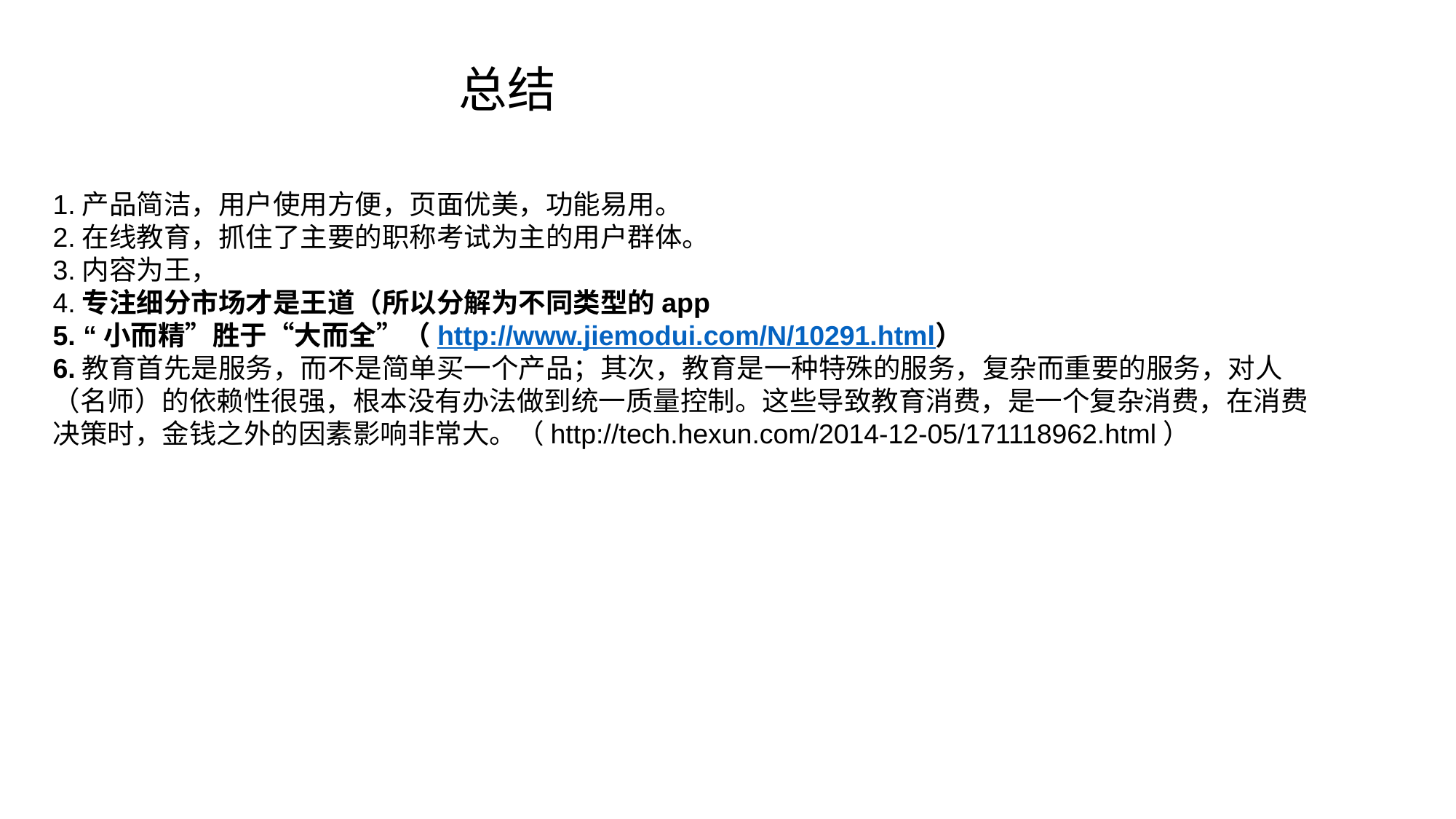

总结
1.产品简洁，用户使用方便，页面优美，功能易用。
2.在线教育，抓住了主要的职称考试为主的用户群体。
3.内容为王，
4.专注细分市场才是王道（所以分解为不同类型的app
5. “小而精”胜于“大而全”（http://www.jiemodui.com/N/10291.html）
6.教育首先是服务，而不是简单买一个产品；其次，教育是一种特殊的服务，复杂而重要的服务，对人（名师）的依赖性很强，根本没有办法做到统一质量控制。这些导致教育消费，是一个复杂消费，在消费决策时，金钱之外的因素影响非常大。（http://tech.hexun.com/2014-12-05/171118962.html）